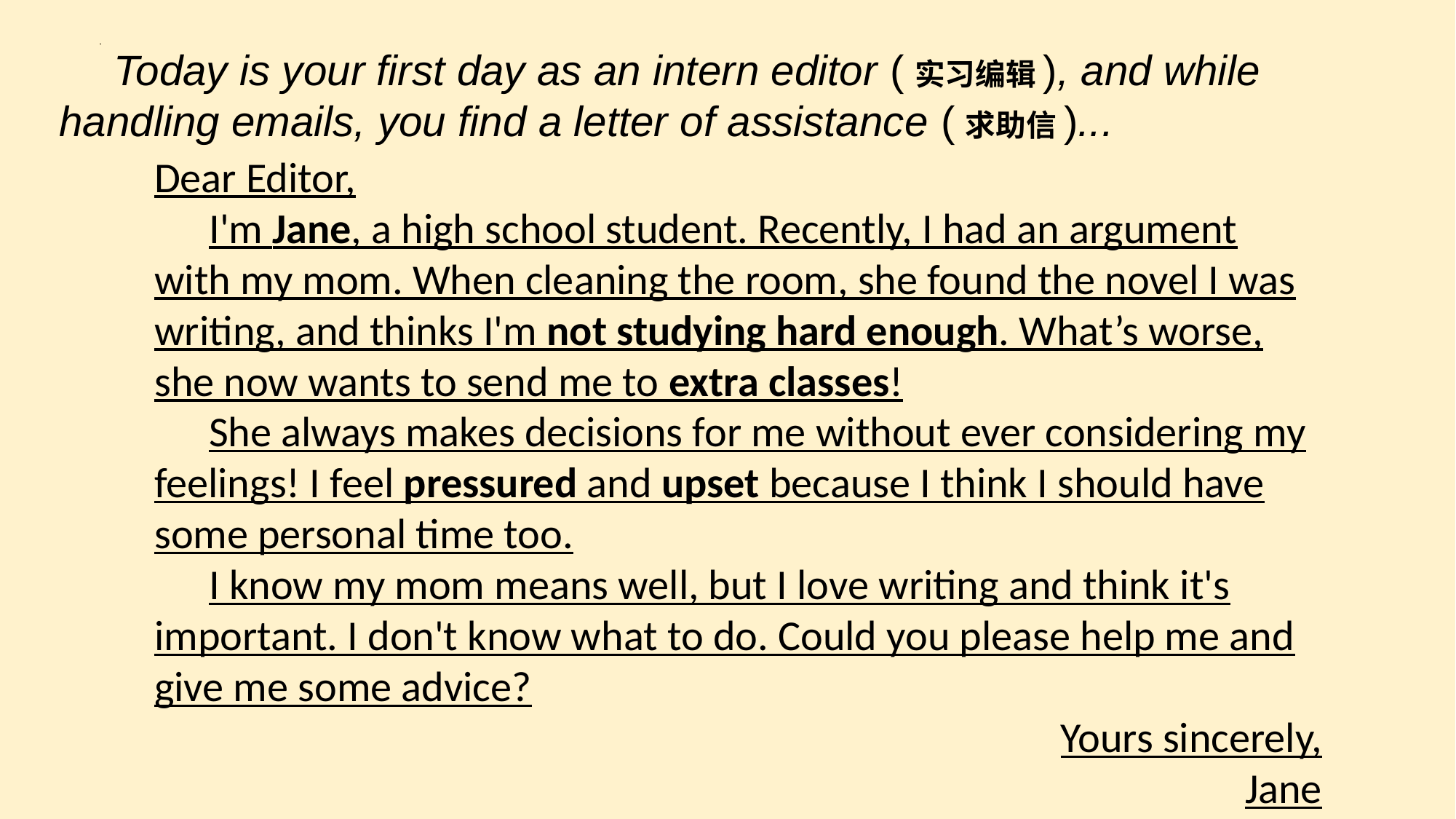

Today is your first day as an intern editor (实习编辑), and while handling emails, you find a letter of assistance (求助信)...

Dear Editor,
I'm Jane, a high school student. Recently, I had an argument with my mom. When cleaning the room, she found the novel I was writing, and thinks I'm not studying hard enough. What’s worse, she now wants to send me to extra classes!
She always makes decisions for me without ever considering my feelings! I feel pressured and upset because I think I should have some personal time too.
I know my mom means well, but I love writing and think it's important. I don't know what to do. Could you please help me and give me some advice?
Yours sincerely,
Jane